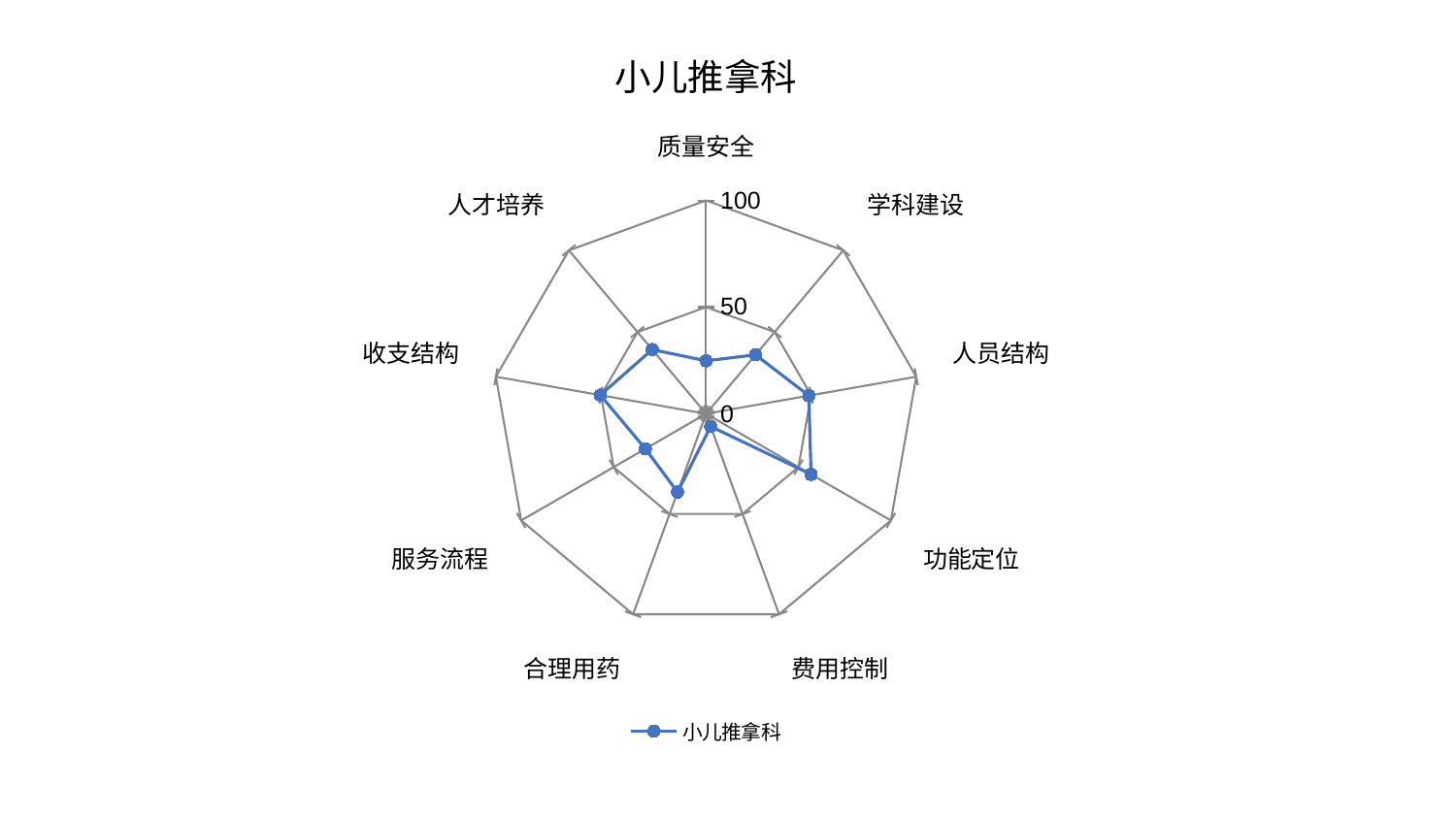

### Chart: 小儿推拿科

| Category | 小儿推拿科 |
|---|---|
| 质量安全 | 24.830385350709793 |
| 学科建设 | 36.09277206325813 |
| 人员结构 | 48.88777822240002 |
| 功能定位 | 56.812692372091 |
| 费用控制 | 6.310826415182936 |
| 合理用药 | 39.0801619084617 |
| 服务流程 | 32.853156942039035 |
| 收支结构 | 50.306280232079715 |
| 人才培养 | 39.31179109940776 |
149